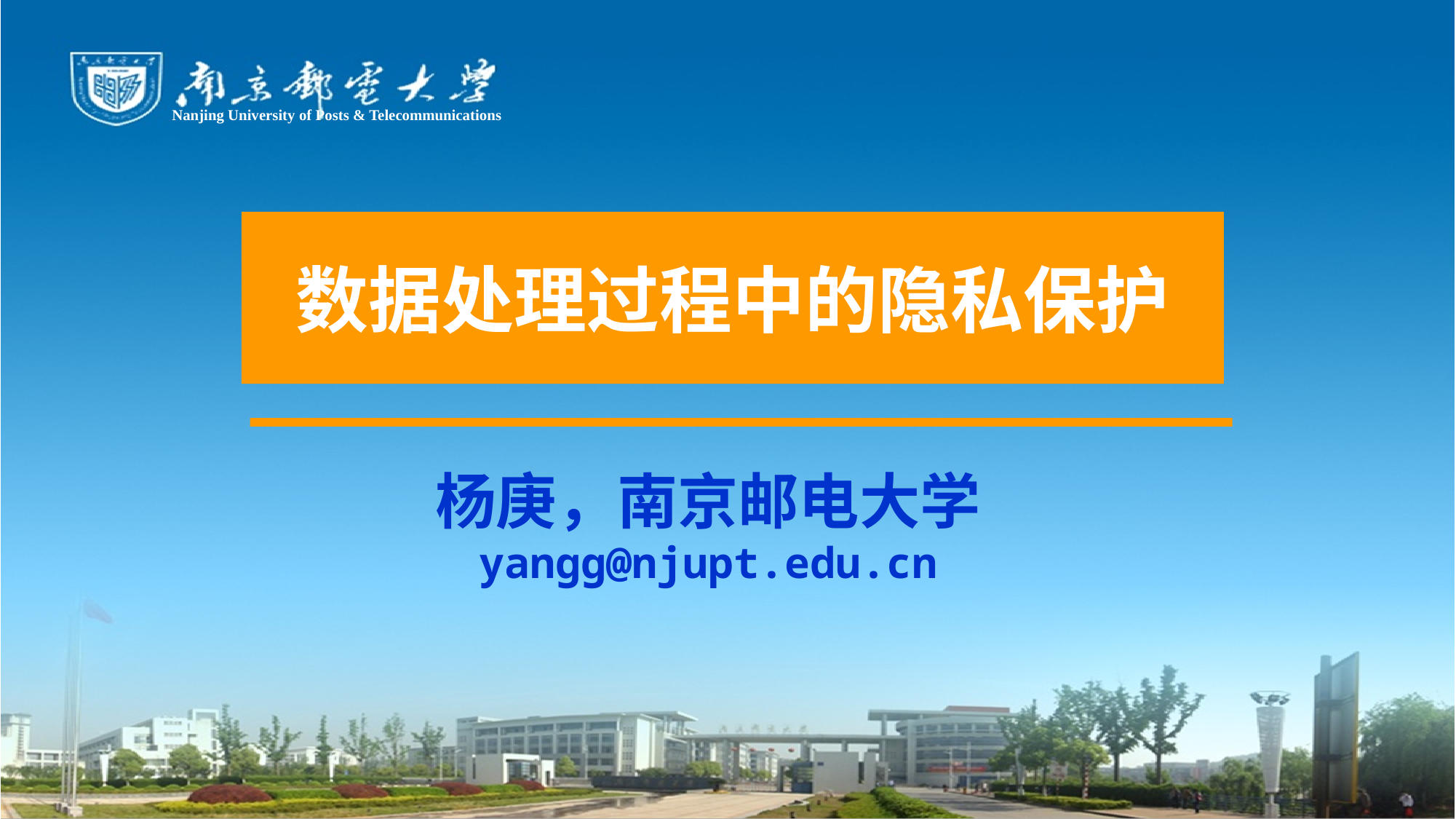

Nanjing University of Posts & Telecommunications
数据处理过程中的隐私保护

杨庚，南京邮电大学
yangg@njupt.edu.cn